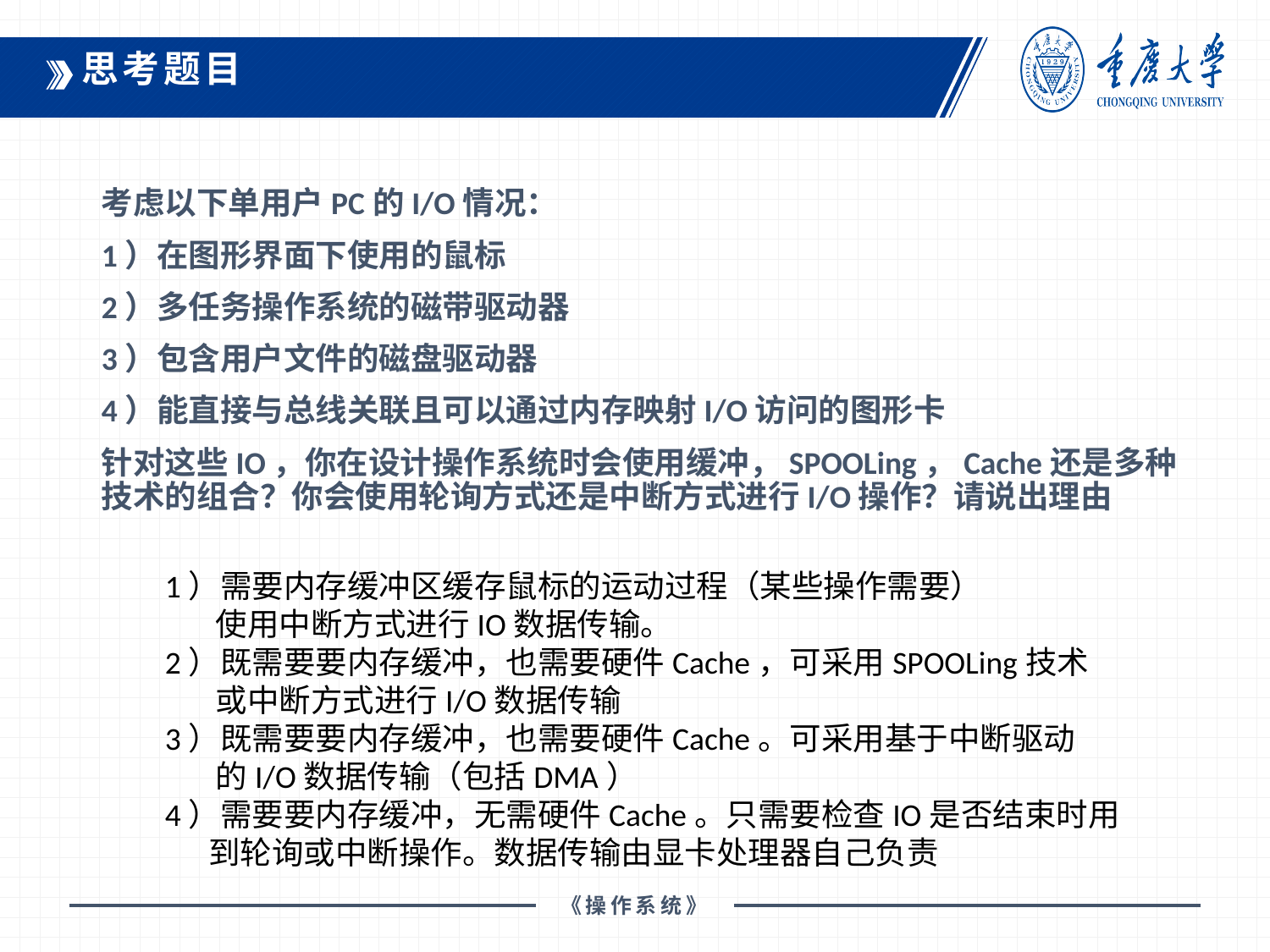

思考题目
考虑以下单用户PC的I/O情况：
1）在图形界面下使用的鼠标
2）多任务操作系统的磁带驱动器
3）包含用户文件的磁盘驱动器
4）能直接与总线关联且可以通过内存映射I/O访问的图形卡
针对这些IO，你在设计操作系统时会使用缓冲，SPOOLing，Cache还是多种技术的组合？你会使用轮询方式还是中断方式进行I/O操作？请说出理由
1）需要内存缓冲区缓存鼠标的运动过程（某些操作需要）
      使用中断方式进行IO数据传输。
2）既需要要内存缓冲，也需要硬件Cache，可采用SPOOLing技术
      或中断方式进行I/O数据传输
3）既需要要内存缓冲，也需要硬件Cache。可采用基于中断驱动
      的I/O数据传输（包括DMA）
4）需要要内存缓冲，无需硬件Cache。只需要检查IO是否结束时用
     到轮询或中断操作。数据传输由显卡处理器自己负责